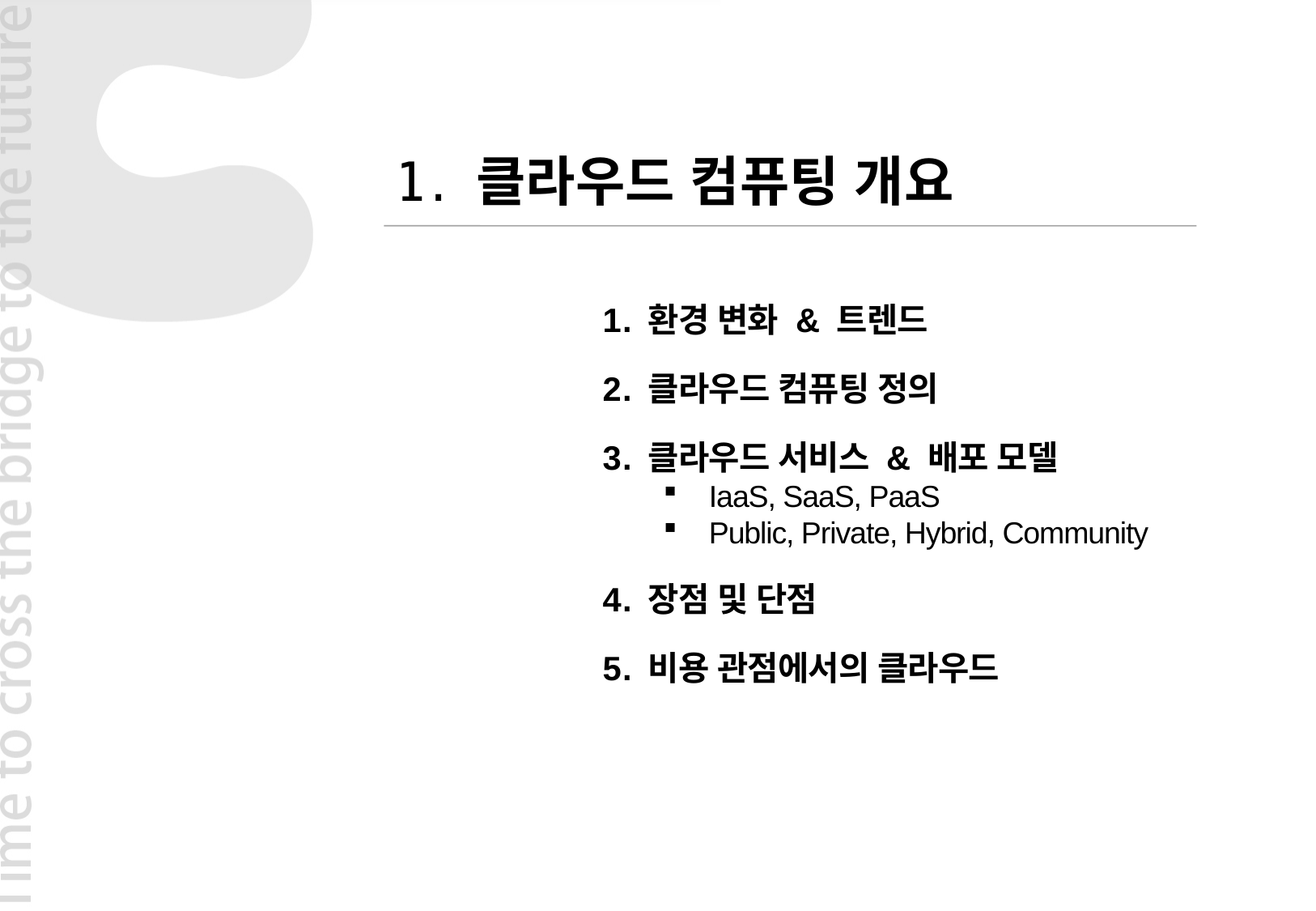

1. 클라우드 컴퓨팅 개요

환경 변화 & 트렌드
클라우드 컴퓨팅 정의
클라우드 서비스 & 배포 모델
IaaS, SaaS, PaaS
Public, Private, Hybrid, Community
장점 및 단점
비용 관점에서의 클라우드